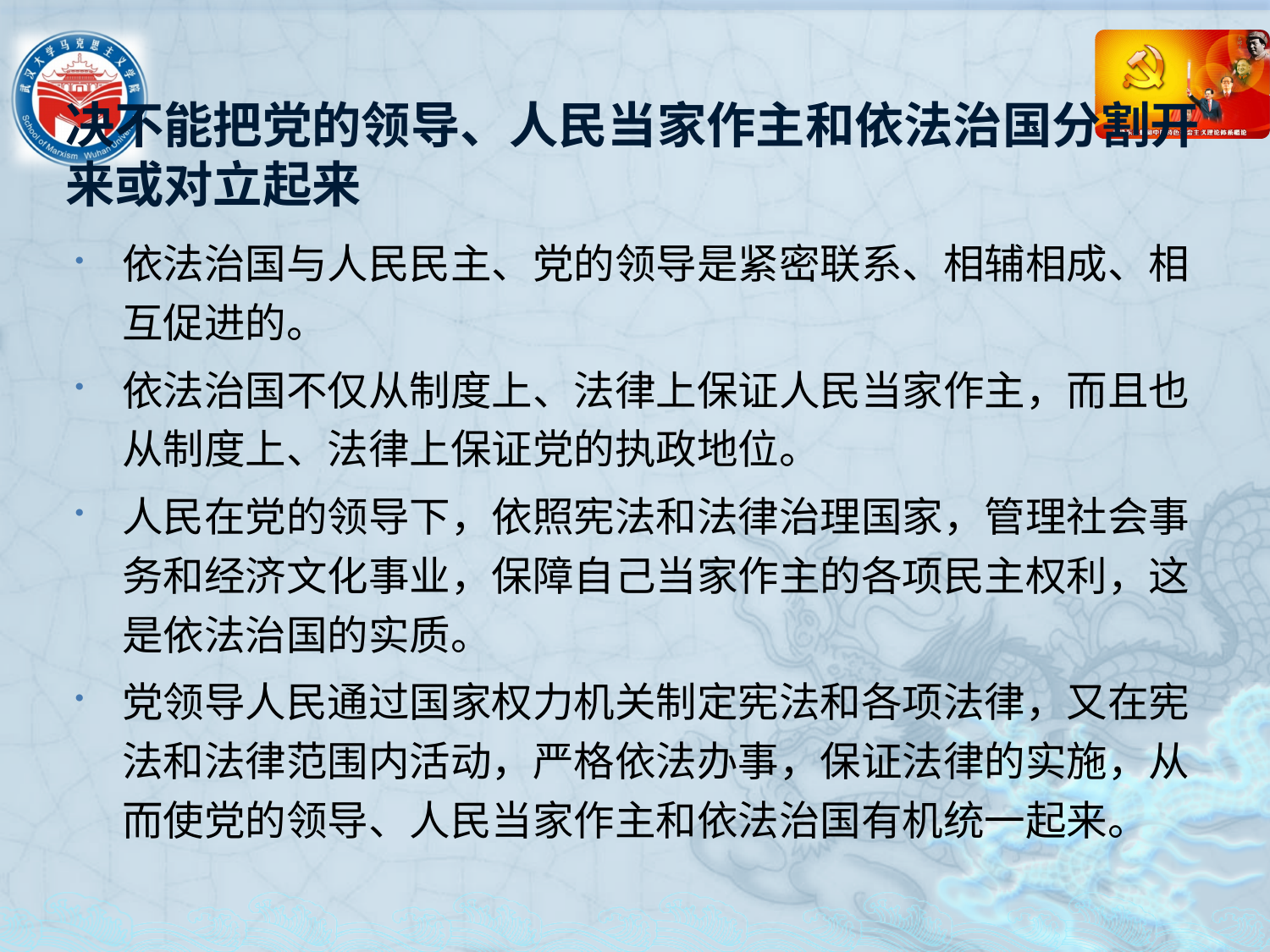

# 决不能把党的领导、人民当家作主和依法治国分割开来或对立起来
依法治国与人民民主、党的领导是紧密联系、相辅相成、相互促进的。
依法治国不仅从制度上、法律上保证人民当家作主，而且也从制度上、法律上保证党的执政地位。
人民在党的领导下，依照宪法和法律治理国家，管理社会事务和经济文化事业，保障自己当家作主的各项民主权利，这是依法治国的实质。
党领导人民通过国家权力机关制定宪法和各项法律，又在宪法和法律范围内活动，严格依法办事，保证法律的实施，从而使党的领导、人民当家作主和依法治国有机统一起来。